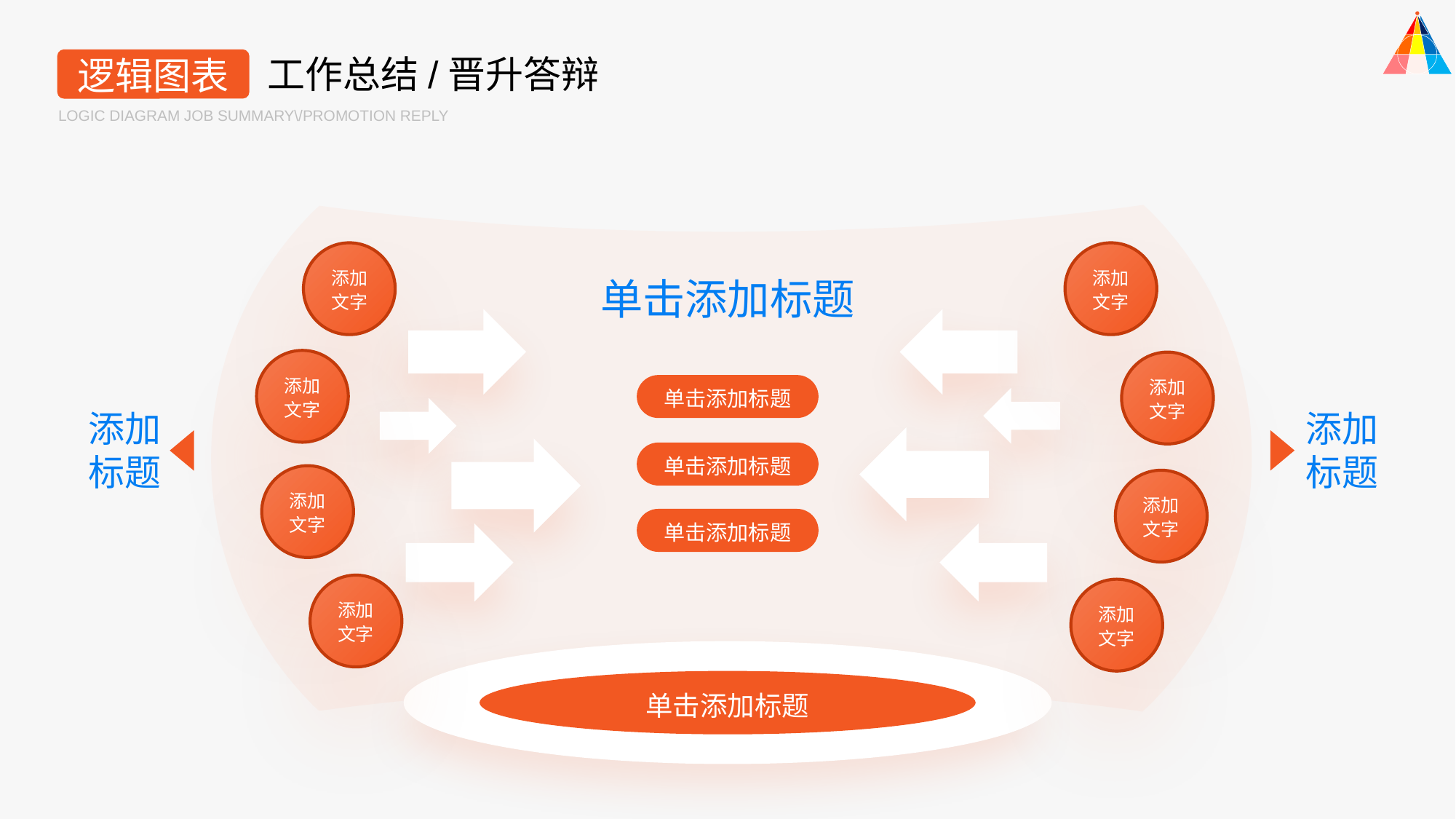

工作总结/晋升答辩

逻辑图表
LOGIC DIAGRAM JOB SUMMARY\/PROMOTION REPLY

添加
文字
添加
文字
单击添加标题

添加
文字
添加
文字

单击添加标题

添加
标题
添加
标题

单击添加标题

添加
文字
添加
文字

单击添加标题

添加
文字
添加
文字

单击添加标题